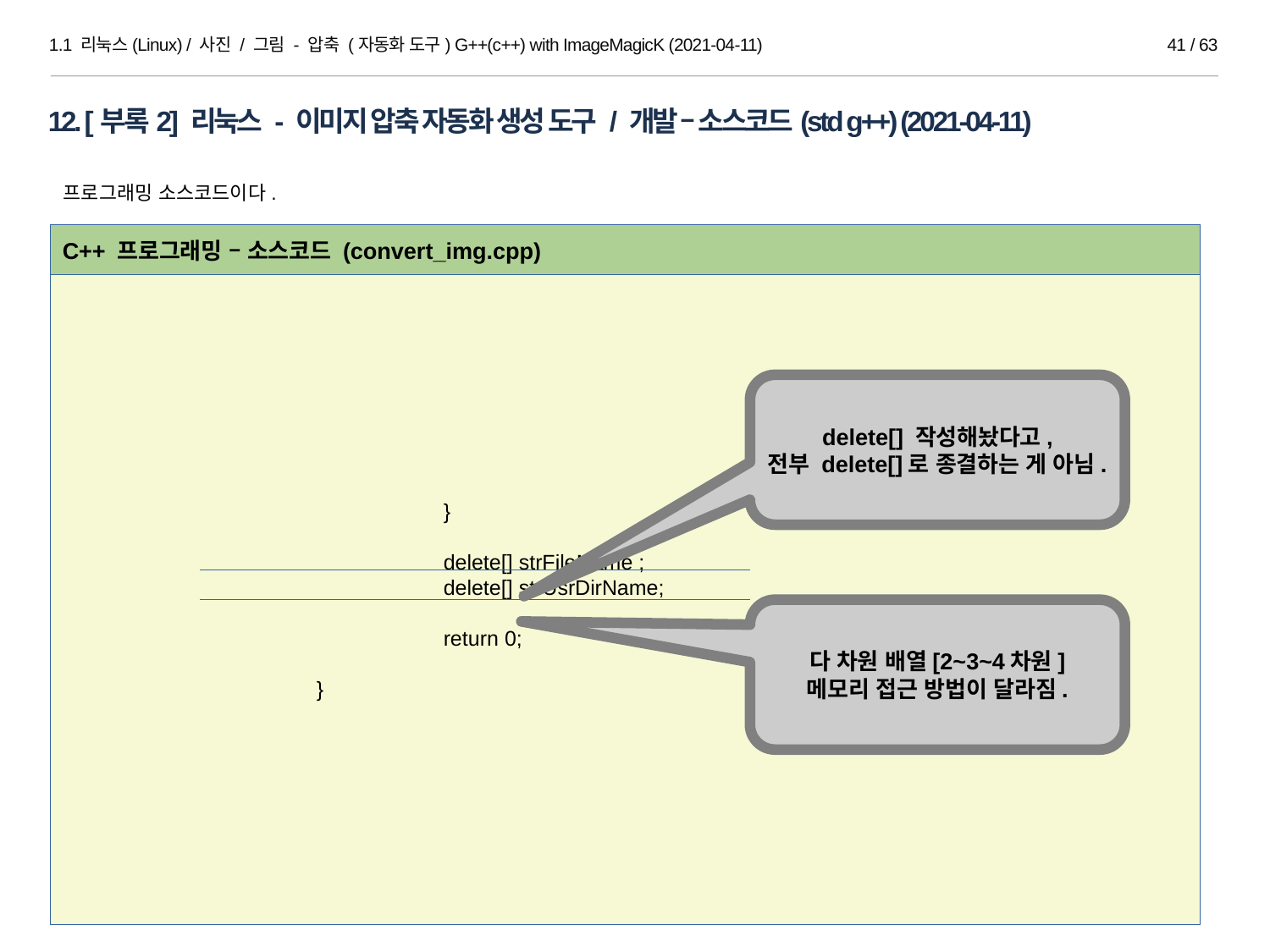

1.1 리눅스(Linux) / 사진 / 그림 - 압축 (자동화 도구) G++(c++) with ImageMagicK (2021-04-11)
41 / 63

12. [부록2] 리눅스 - 이미지 압축 자동화 생성 도구 / 개발 – 소스코드(std g++) (2021-04-11)
프로그래밍 소스코드이다.
C++ 프로그래밍 – 소스코드 (convert_img.cpp)

			}

			delete[] strFileName ;
			delete[] strUsrDirName;

			return 0;

		}

delete[] 작성해놨다고,
전부 delete[]로 종결하는 게 아님.

다 차원 배열[2~3~4차원]
메모리 접근 방법이 달라짐.